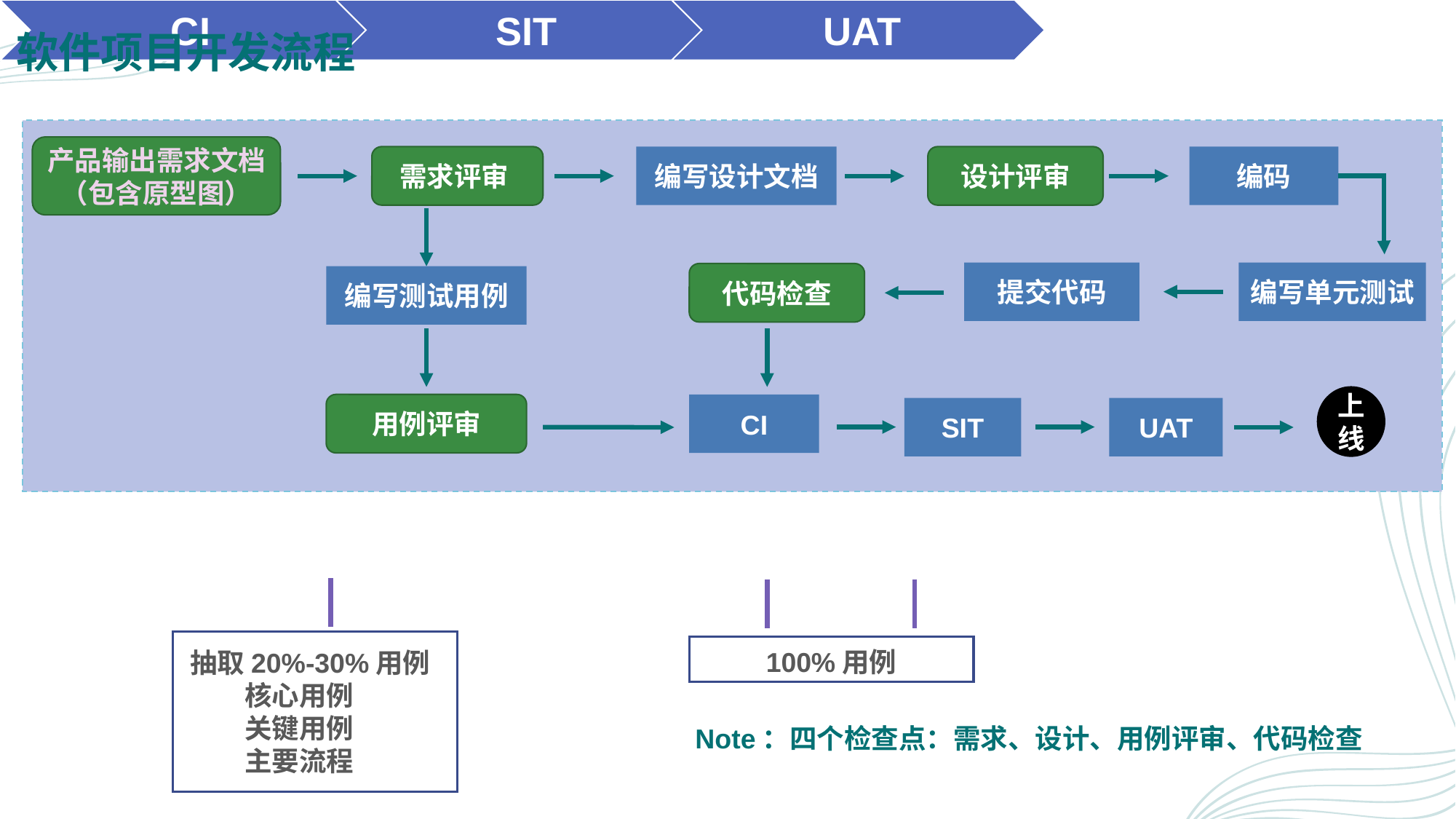

# 软件项目开发流程

产品输出需求文档（包含原型图）
设计评审
编码
编写设计文档
需求评审
提交代码
编写单元测试
代码检查
编写测试用例
上线
用例评审
CI
SIT
UAT
CI
SIT
UAT

抽取20%-30%用例
核心用例
关键用例
主要流程

100%用例
Note：四个检查点：需求、设计、用例评审、代码检查